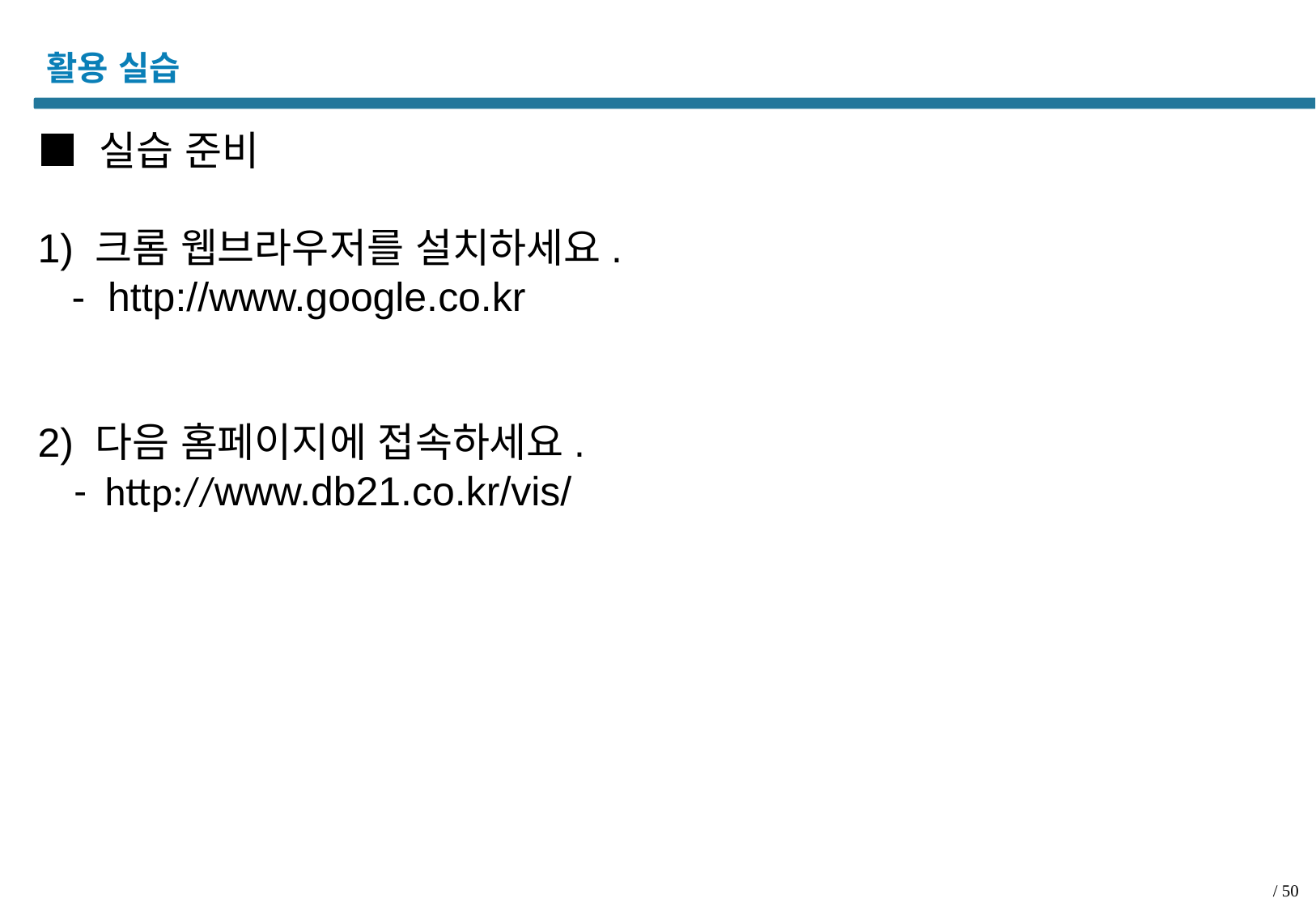

# 활용 실습
■ 실습 준비

1) 크롬 웹브라우저를 설치하세요.
   -  http://www.google.co.kr

2) 다음 홈페이지에 접속하세요.
    -  http://www.db21.co.kr/vis/
/ 50